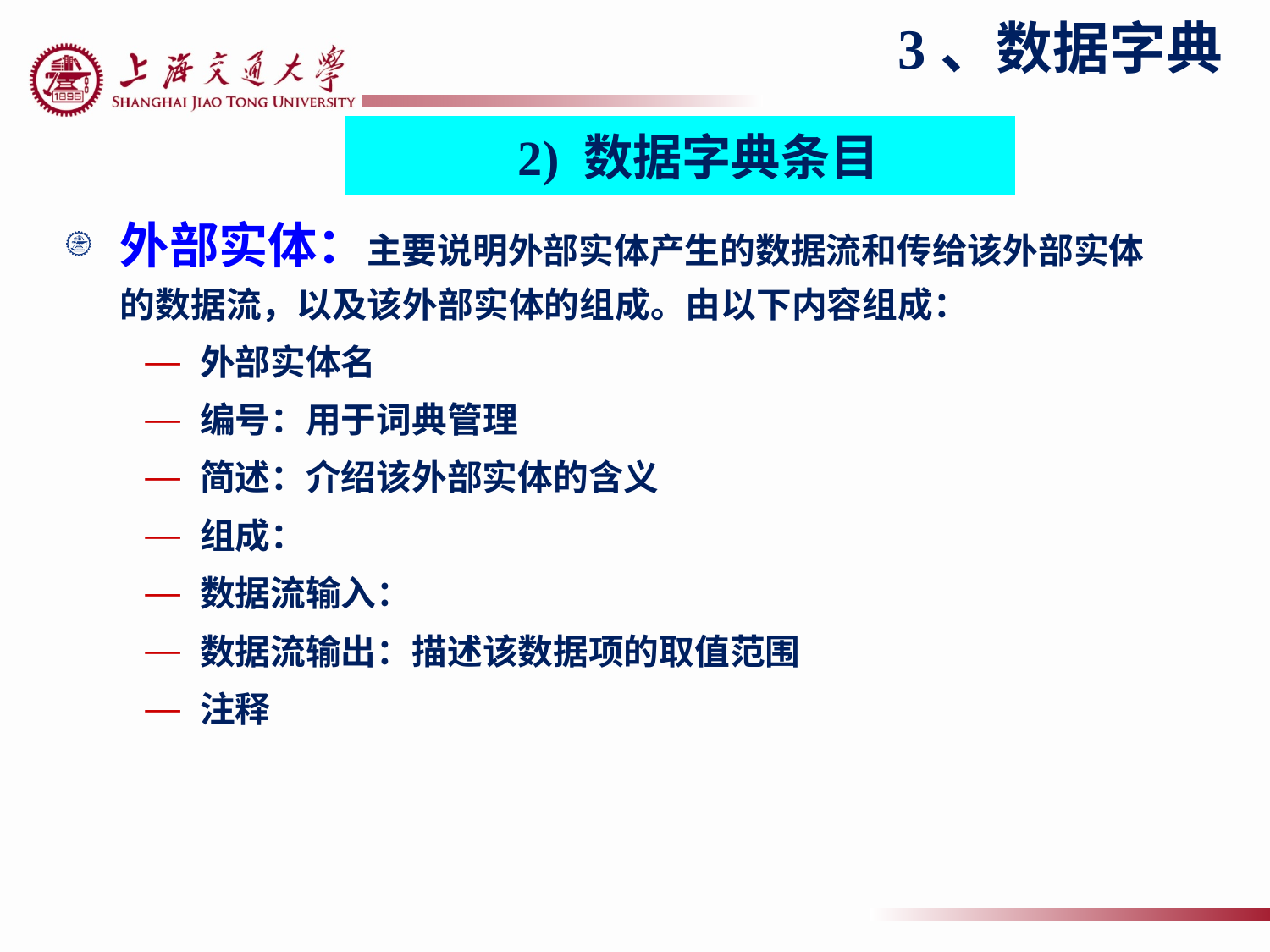

3、数据字典
2) 数据字典条目
外部实体：主要说明外部实体产生的数据流和传给该外部实体的数据流，以及该外部实体的组成。由以下内容组成：
外部实体名
编号：用于词典管理
简述：介绍该外部实体的含义
组成：
数据流输入：
数据流输出：描述该数据项的取值范围
注释